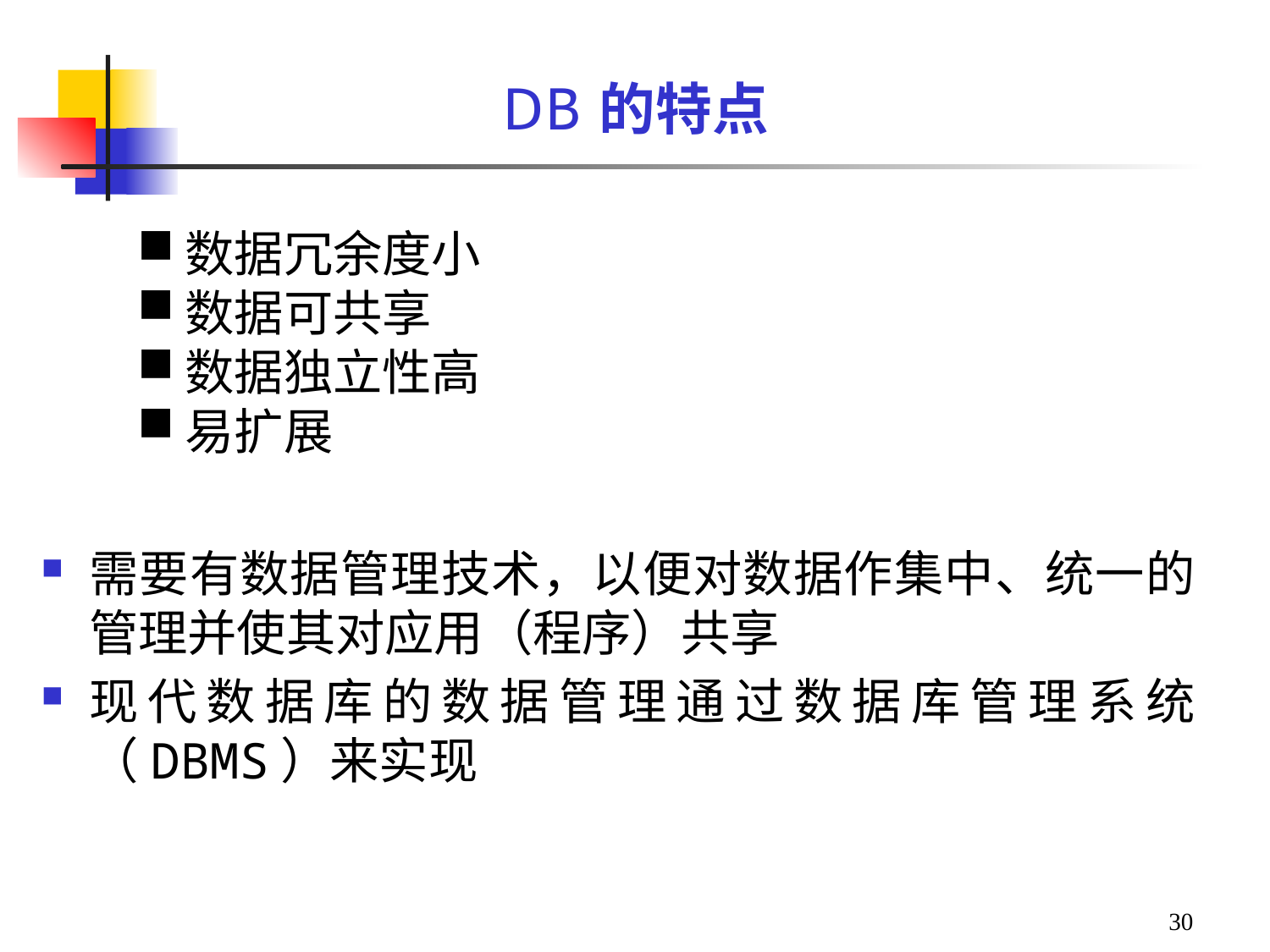

# DB的特点
数据冗余度小
数据可共享
数据独立性高
易扩展
需要有数据管理技术，以便对数据作集中、统一的管理并使其对应用（程序）共享
现代数据库的数据管理通过数据库管理系统（DBMS）来实现
30